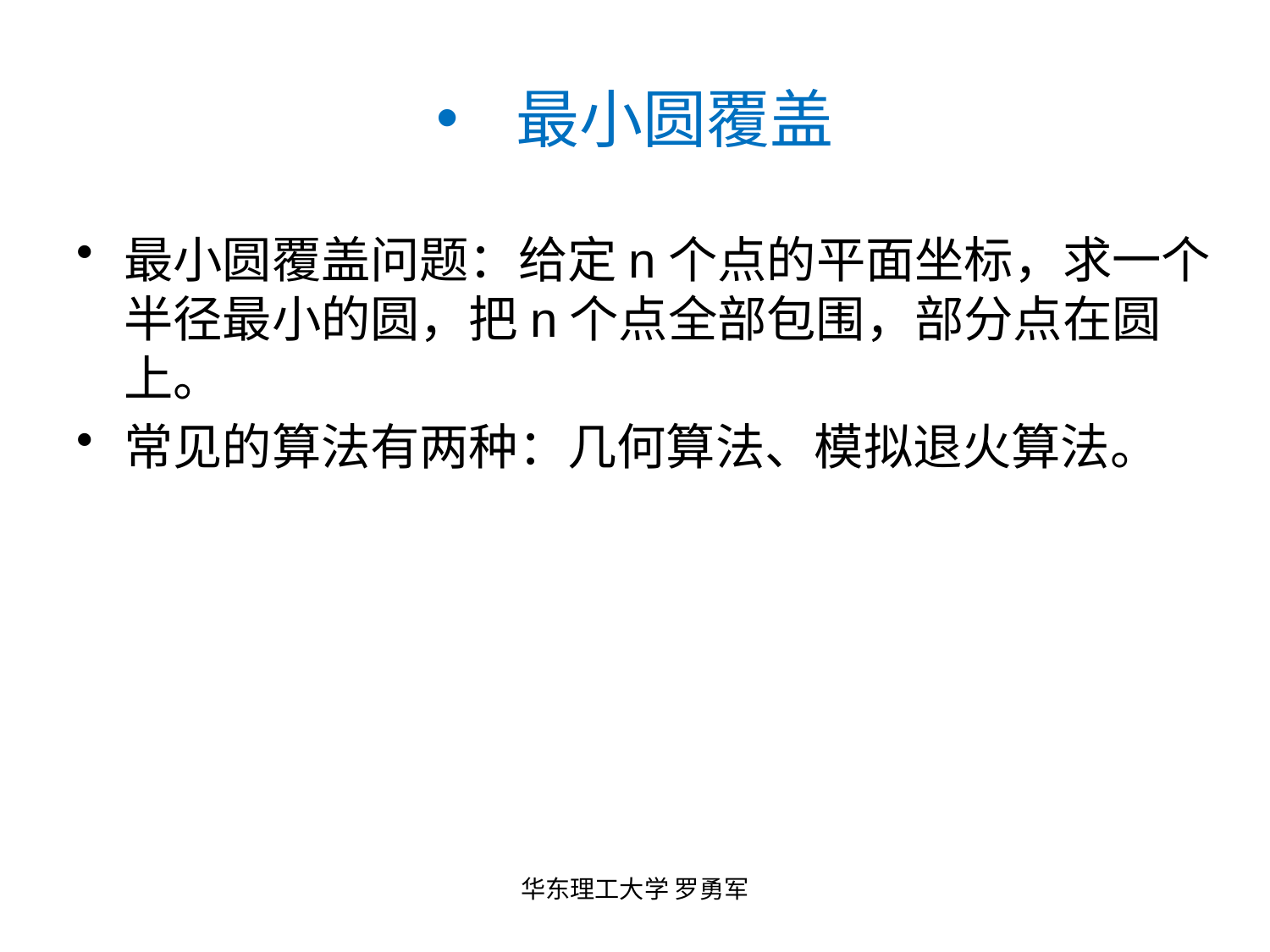

# 最小圆覆盖
最小圆覆盖问题：给定n个点的平面坐标，求一个半径最小的圆，把n个点全部包围，部分点在圆上。
常见的算法有两种：几何算法、模拟退火算法。

华东理工大学 罗勇军